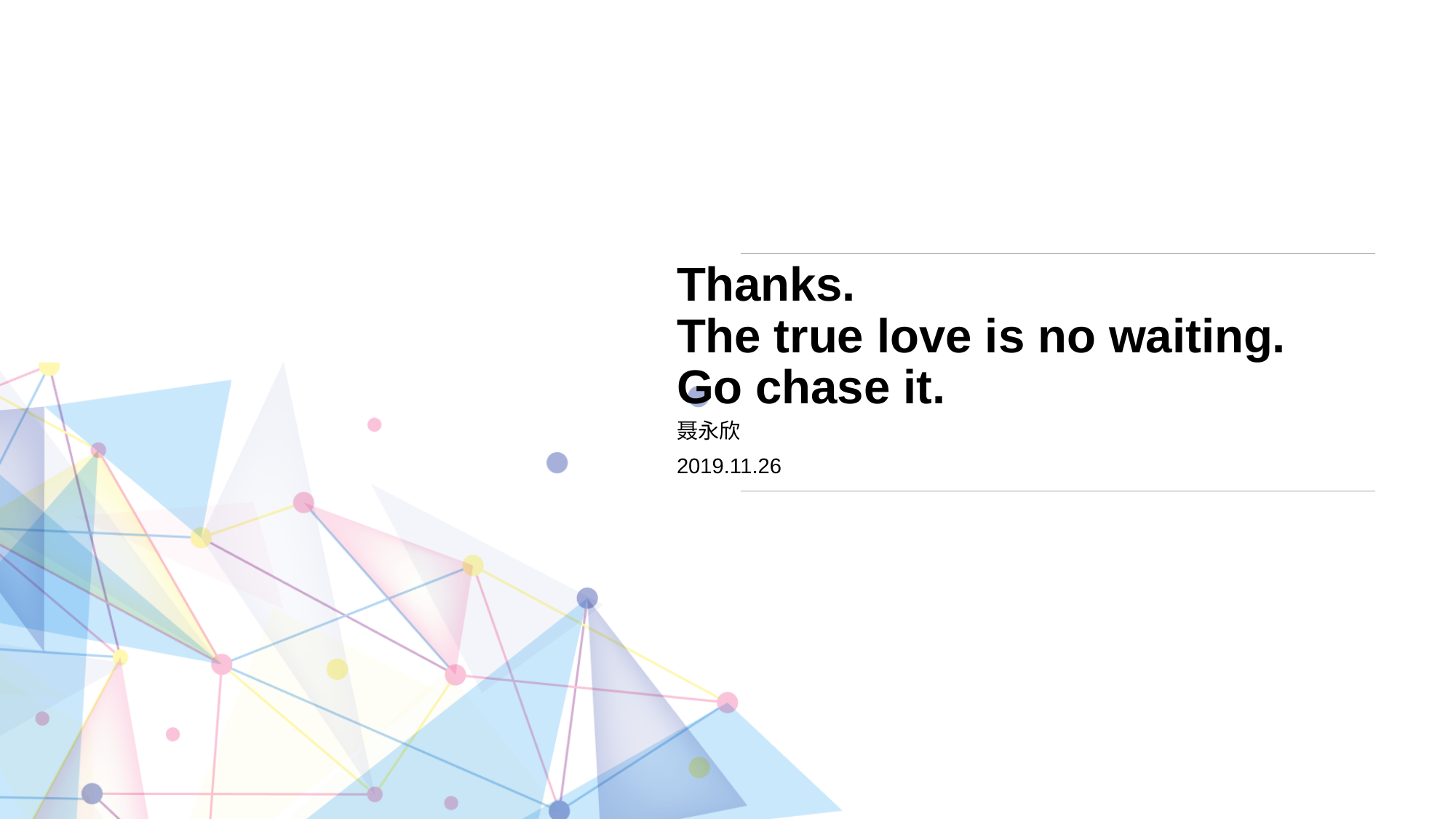

# Thanks. The true love is no waiting. Go chase it.
聂永欣
2019.11.26